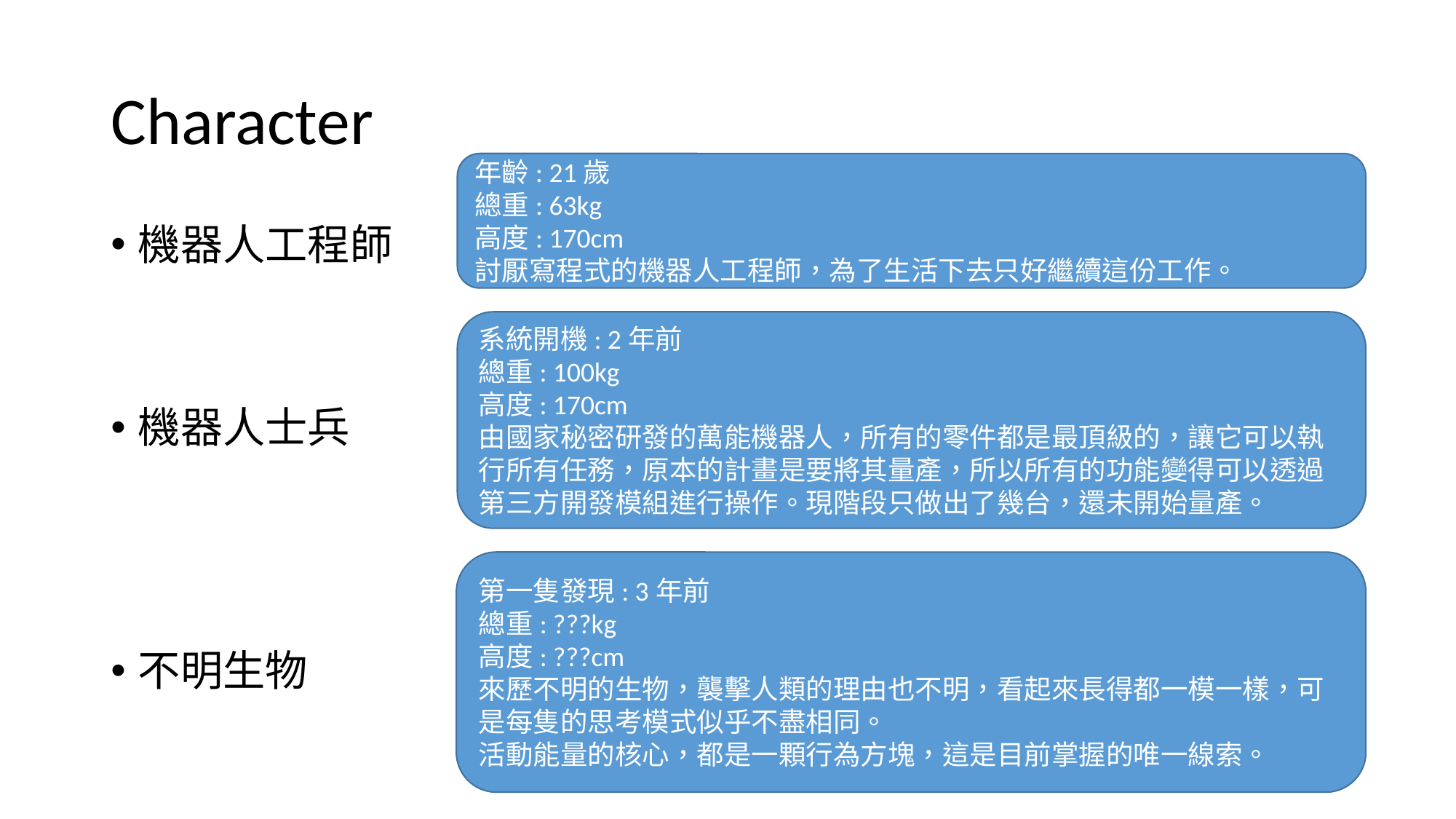

# Character
年齡: 21歲
總重: 63kg
高度: 170cm
討厭寫程式的機器人工程師，為了生活下去只好繼續這份工作。
機器人工程師

機器人士兵

不明生物
系統開機: 2年前
總重: 100kg
高度: 170cm
由國家秘密研發的萬能機器人，所有的零件都是最頂級的，讓它可以執行所有任務，原本的計畫是要將其量產，所以所有的功能變得可以透過第三方開發模組進行操作。現階段只做出了幾台，還未開始量產。
第一隻發現: 3年前
總重: ???kg
高度: ???cm
來歷不明的生物，襲擊人類的理由也不明，看起來長得都一模一樣，可是每隻的思考模式似乎不盡相同。
活動能量的核心，都是一顆行為方塊，這是目前掌握的唯一線索。